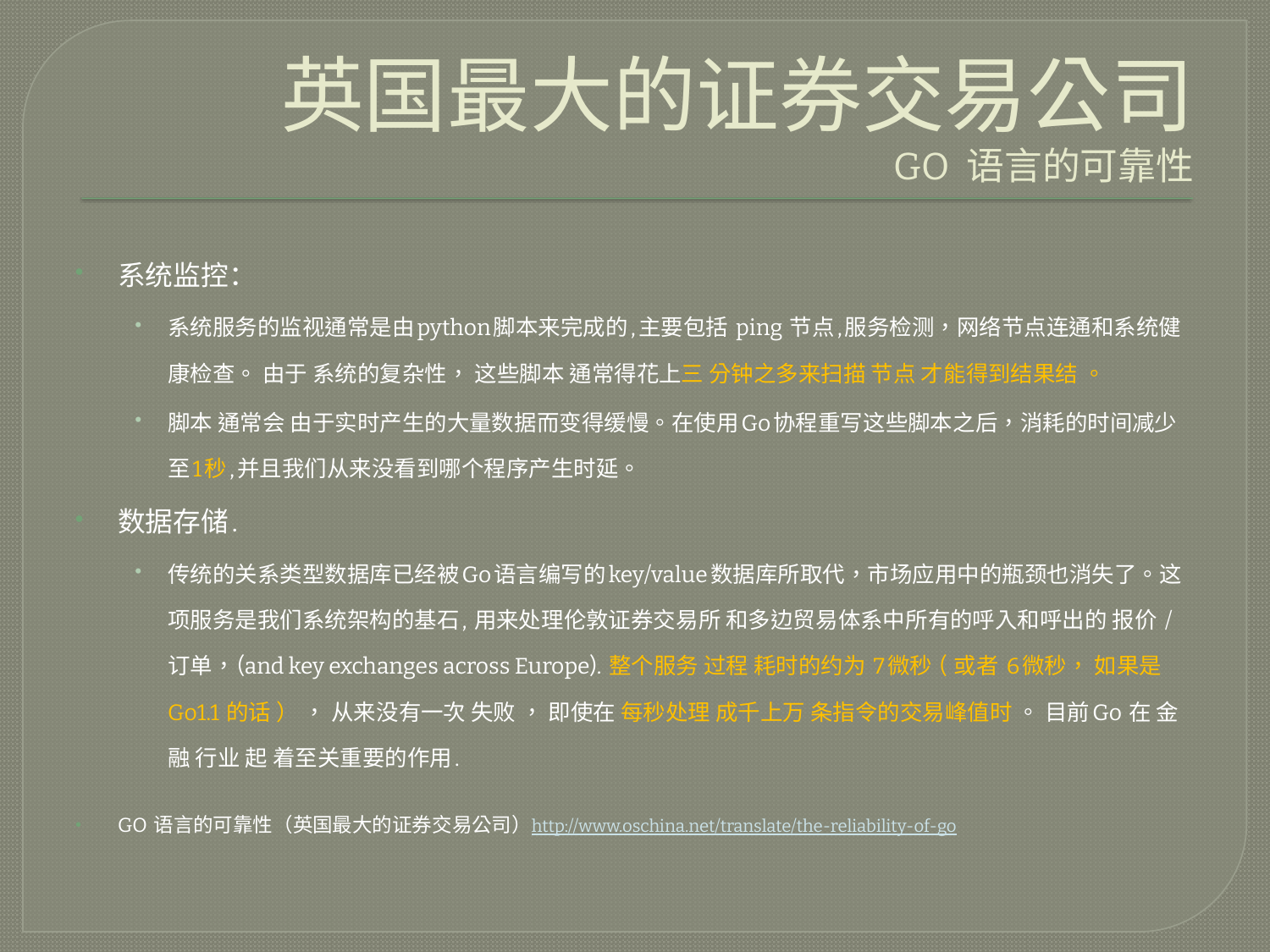

# 英国最大的证券交易公司 GO 语言的可靠性
系统监控：
系统服务的监视通常是由python脚本来完成的,主要包括 ping 节点,服务检测，网络节点连通和系统健康检查。 由于 系统的复杂性， 这些脚本 通常得花上三 分钟之多来扫描 节点 才能得到结果结 。
脚本 通常会 由于实时产生的大量数据而变得缓慢。在使用Go协程重写这些脚本之后，消耗的时间减少至1秒,并且我们从来没看到哪个程序产生时延。
数据存储.
传统的关系类型数据库已经被Go语言编写的key/value数据库所取代，市场应用中的瓶颈也消失了。这项服务是我们系统架构的基石, 用来处理伦敦证券交易所 和多边贸易体系中所有的呼入和呼出的 报价 / 订单，(and key exchanges across Europe). 整个服务 过程 耗时的约为 7微秒 ( 或者 6微秒， 如果是Go1.1 的话 ） ， 从来没有一次 失败 ， 即使在 每秒处理 成千上万 条指令的交易峰值时 。 目前Go 在 金融 行业 起 着至关重要的作用.

GO 语言的可靠性（英国最大的证券交易公司）
http://www.oschina.net/translate/the-reliability-of-go